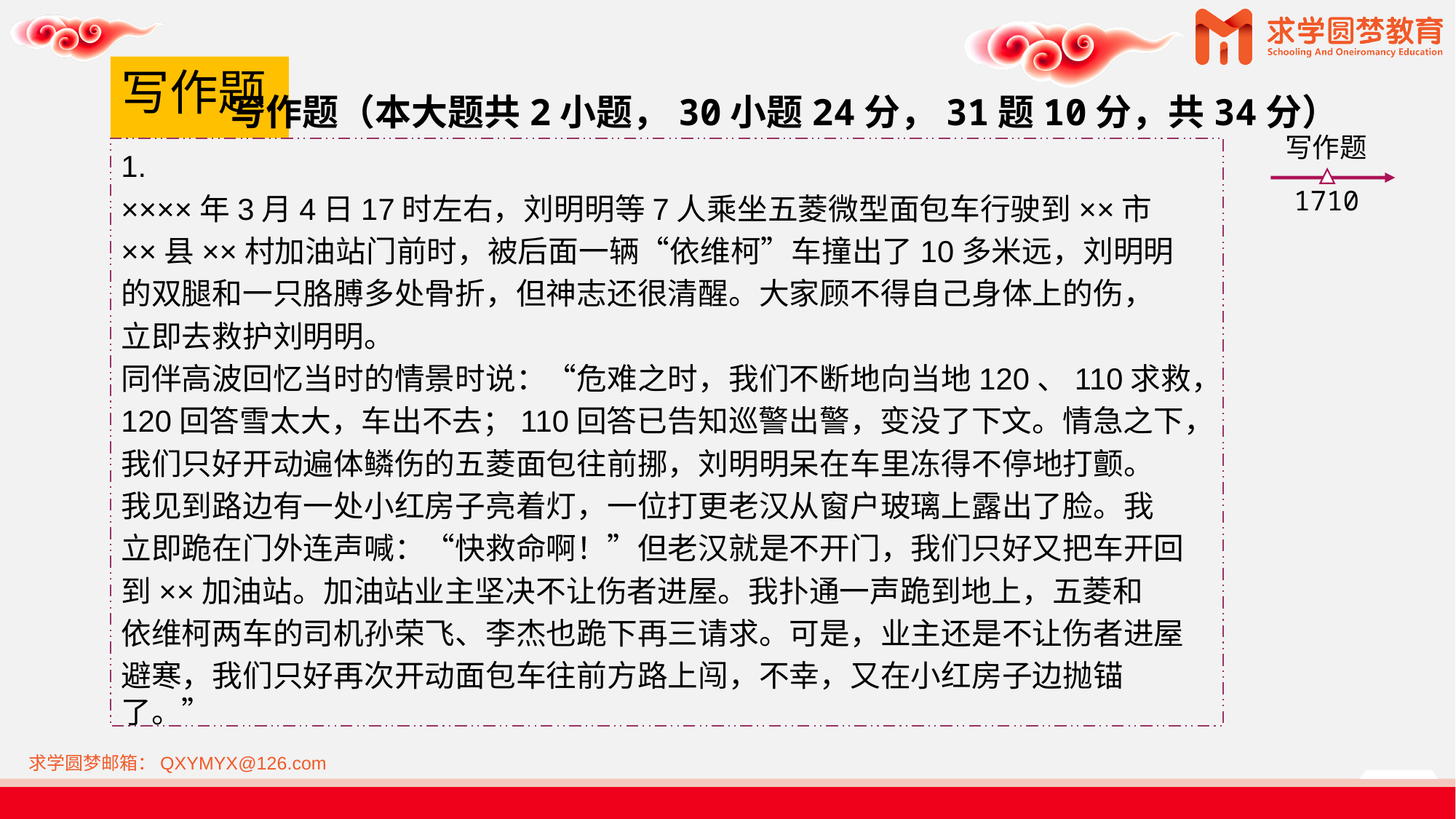

# 写作题
写作题（本大题共2小题，30小题24分，31题10分，共34分）
写作题

1710
1.
××××年3月4日17时左右，刘明明等7人乘坐五菱微型面包车行驶到××市
××县××村加油站门前时，被后面一辆“依维柯”车撞出了10多米远，刘明明
的双腿和一只胳膊多处骨折，但神志还很清醒。大家顾不得自己身体上的伤，
立即去救护刘明明。
同伴高波回忆当时的情景时说：“危难之时，我们不断地向当地120、110求救，
120回答雪太大，车出不去；110回答已告知巡警出警，变没了下文。情急之下，
我们只好开动遍体鳞伤的五菱面包往前挪，刘明明呆在车里冻得不停地打颤。
我见到路边有一处小红房子亮着灯，一位打更老汉从窗户玻璃上露出了脸。我
立即跪在门外连声喊：“快救命啊！”但老汉就是不开门，我们只好又把车开回
到××加油站。加油站业主坚决不让伤者进屋。我扑通一声跪到地上，五菱和
依维柯两车的司机孙荣飞、李杰也跪下再三请求。可是，业主还是不让伤者进屋
避寒，我们只好再次开动面包车往前方路上闯，不幸，又在小红房子边抛锚了。”